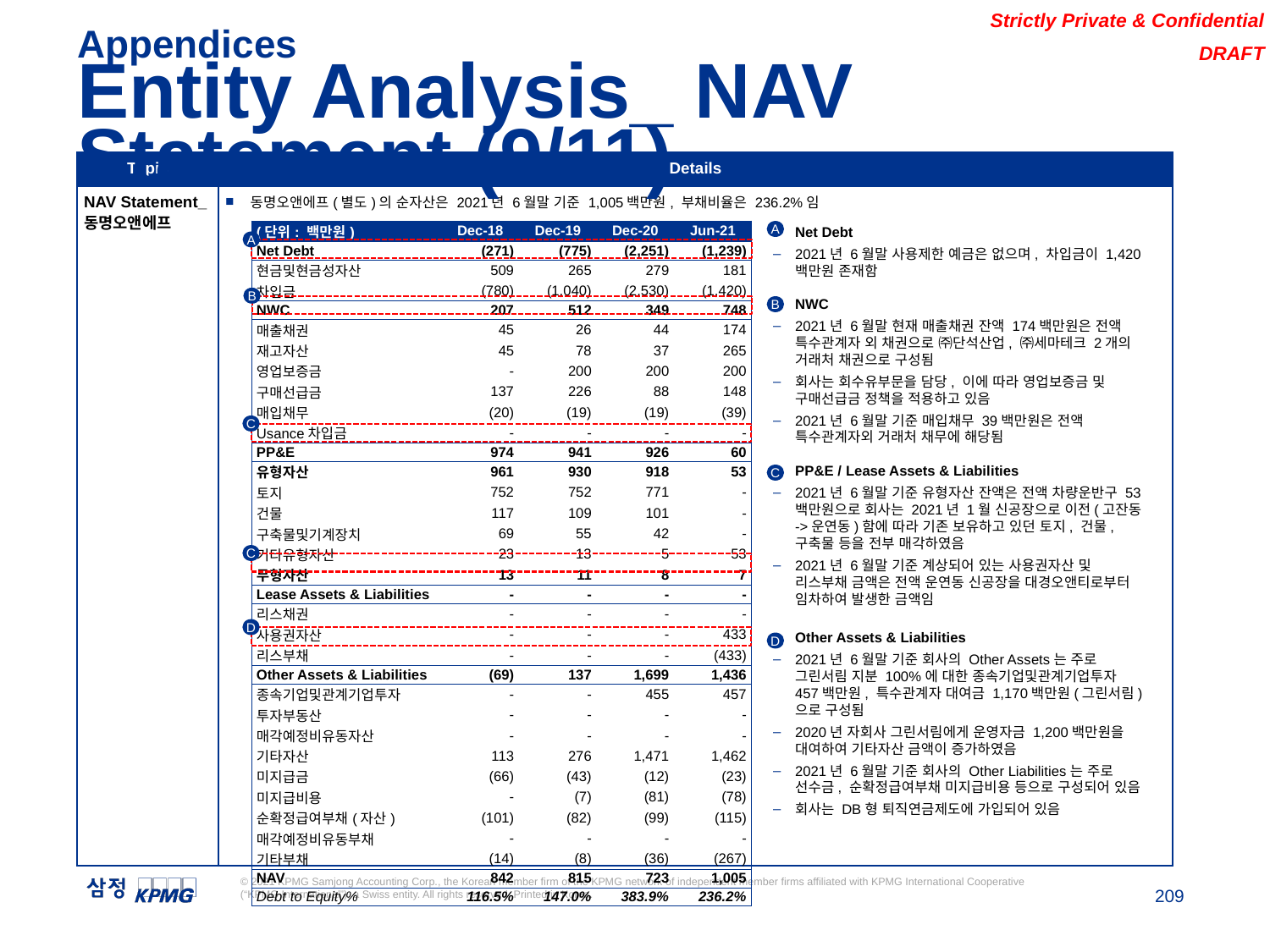

Appendices
Entity Analysis_ NAV Statement (9/11)
| Topic | Details |
| --- | --- |
| NAV Statement\_ 동명오앤에프 | 동명오앤에프(별도)의 순자산은 2021년 6월말 기준 1,005백만원, 부채비율은 236.2%임 |
Net Debt
2021년 6월말 사용제한 예금은 없으며, 차입금이 1,420백만원 존재함

NWC
2021년 6월말 현재 매출채권 잔액 174백만원은 전액 특수관계자 외 채권으로 ㈜단석산업, ㈜세마테크 2개의 거래처 채권으로 구성됨
회사는 회수유부문을 담당, 이에 따라 영업보증금 및 구매선급금 정책을 적용하고 있음
2021년 6월말 기준 매입채무 39백만원은 전액 특수관계자외 거래처 채무에 해당됨

PP&E / Lease Assets & Liabilities
2021년 6월말 기준 유형자산 잔액은 전액 차량운반구 53백만원으로 회사는 2021년 1월 신공장으로 이전(고잔동->운연동)함에 따라 기존 보유하고 있던 토지, 건물, 구축물 등을 전부 매각하였음
2021년 6월말 기준 계상되어 있는 사용권자산 및 리스부채 금액은 전액 운연동 신공장을 대경오앤티로부터 임차하여 발생한 금액임

Other Assets & Liabilities
2021년 6월말 기준 회사의 Other Assets는 주로 그린서림 지분 100%에 대한 종속기업및관계기업투자 457백만원, 특수관계자 대여금 1,170백만원(그린서림)으로 구성됨
2020년 자회사 그린서림에게 운영자금 1,200백만원을 대여하여 기타자산 금액이 증가하였음
2021년 6월말 기준 회사의 Other Liabilities는 주로 선수금, 순확정급여부채 미지급비용 등으로 구성되어 있음
회사는 DB형 퇴직연금제도에 가입되어 있음

| (단위: 백만원) | Dec-18 | Dec-19 | Dec-20 | Jun-21 |
| --- | --- | --- | --- | --- |
| Net Debt | (271) | (775) | (2,251) | (1,239) |
| 현금및현금성자산 | 509 | 265 | 279 | 181 |
| 차입금 | (780) | (1,040) | (2,530) | (1,420) |
| NWC | 207 | 512 | 349 | 748 |
| 매출채권 | 45 | 26 | 44 | 174 |
| 재고자산 | 45 | 78 | 37 | 265 |
| 영업보증금 | - | 200 | 200 | 200 |
| 구매선급금 | 137 | 226 | 88 | 148 |
| 매입채무 | (20) | (19) | (19) | (39) |
| Usance차입금 | - | - | - | - |
| PP&E | 974 | 941 | 926 | 60 |
| 유형자산 | 961 | 930 | 918 | 53 |
| 토지 | 752 | 752 | 771 | - |
| 건물 | 117 | 109 | 101 | - |
| 구축물및기계장치 | 69 | 55 | 42 | - |
| 기타유형자산 | 23 | 13 | 5 | 53 |
| 무형자산 | 13 | 11 | 8 | 7 |
| Lease Assets & Liabilities | - | - | - | - |
| 리스채권 | - | - | - | - |
| 사용권자산 | - | - | - | 433 |
| 리스부채 | - | - | - | (433) |
| Other Assets & Liabilities | (69) | 137 | 1,699 | 1,436 |
| 종속기업및관계기업투자 | - | - | 455 | 457 |
| 투자부동산 | - | - | - | - |
| 매각예정비유동자산 | - | - | - | - |
| 기타자산 | 113 | 276 | 1,471 | 1,462 |
| 미지급금 | (66) | (43) | (12) | (23) |
| 미지급비용 | - | (7) | (81) | (78) |
| 순확정급여부채(자산) | (101) | (82) | (99) | (115) |
| 매각예정비유동부채 | - | - | - | - |
| 기타부채 | (14) | (8) | (36) | (267) |
| NAV | 842 | 815 | 723 | 1,005 |
| Debt to Equity% | 116.5% | 147.0% | 383.9% | 236.2% |
A
A

B

B
C

C
C

D

D